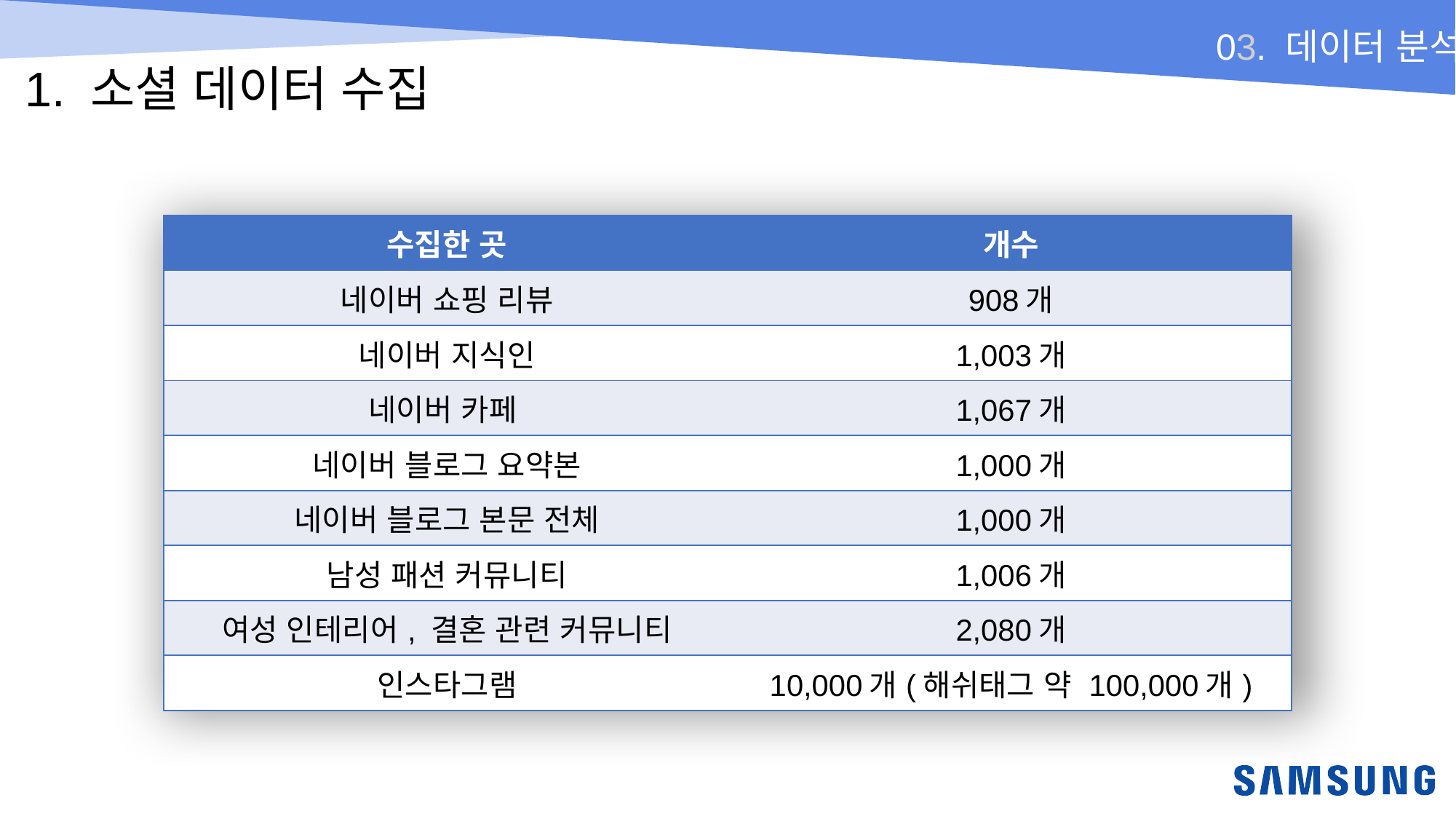

1. 소셜 데이터 수집

| 수집한 곳 | 개수 |
| --- | --- |
| 네이버 쇼핑 리뷰 | 908개 |
| 네이버 지식인 | 1,003개 |
| 네이버 카페 | 1,067개 |
| 네이버 블로그 요약본 | 1,000개 |
| 네이버 블로그 본문 전체 | 1,000개 |
| 남성 패션 커뮤니티 | 1,006개 |
| 여성 인테리어, 결혼 관련 커뮤니티 | 2,080개 |
| 인스타그램 | 10,000개(해쉬태그 약 100,000개) |